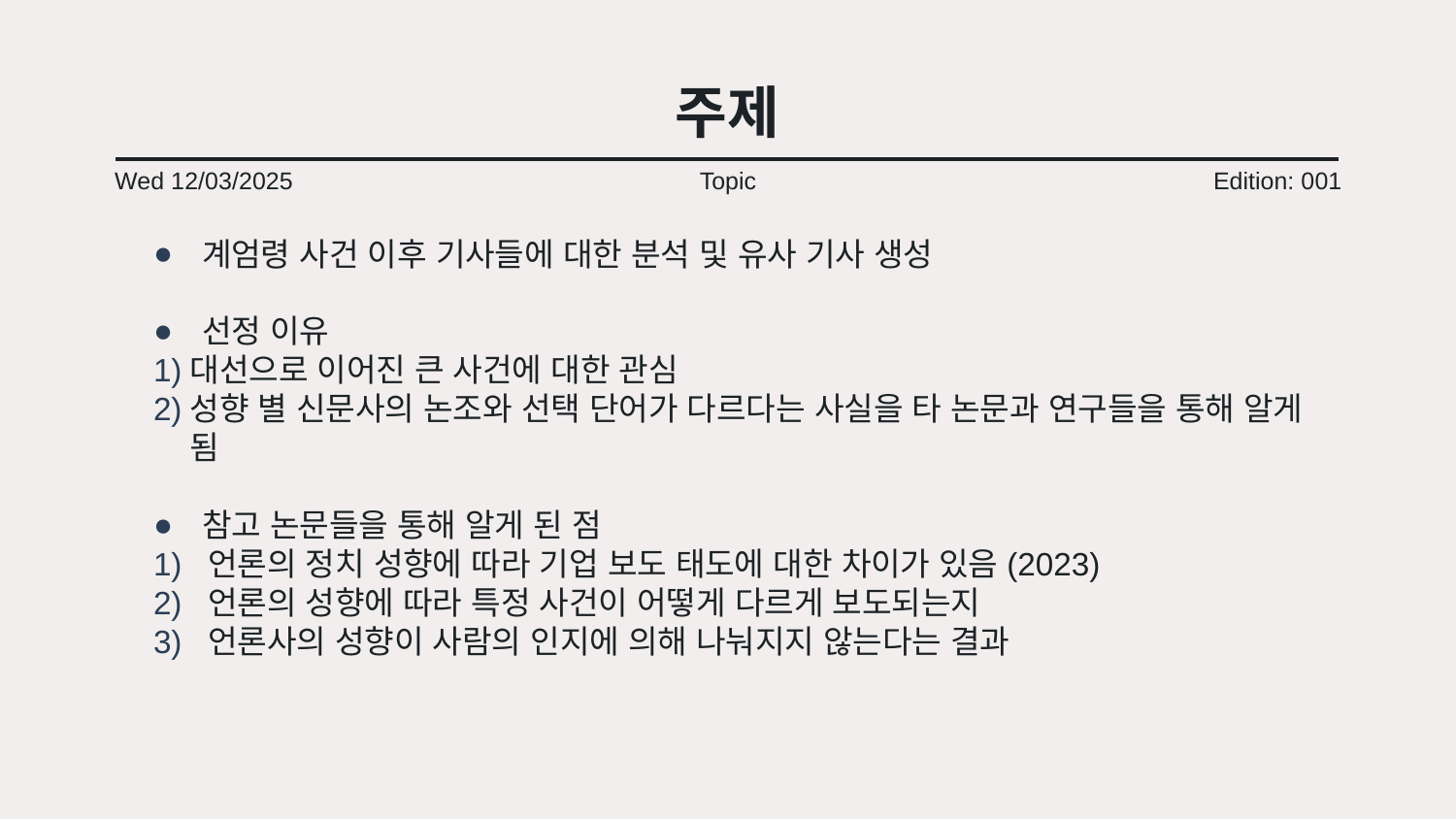

# 주제
Wed 12/03/2025
Topic
Edition: 001
계엄령 사건 이후 기사들에 대한 분석 및 유사 기사 생성

선정 이유
대선으로 이어진 큰 사건에 대한 관심
성향 별 신문사의 논조와 선택 단어가 다르다는 사실을 타 논문과 연구들을 통해 알게 됨

참고 논문들을 통해 알게 된 점
언론의 정치 성향에 따라 기업 보도 태도에 대한 차이가 있음(2023)
언론의 성향에 따라 특정 사건이 어떻게 다르게 보도되는지
언론사의 성향이 사람의 인지에 의해 나눠지지 않는다는 결과